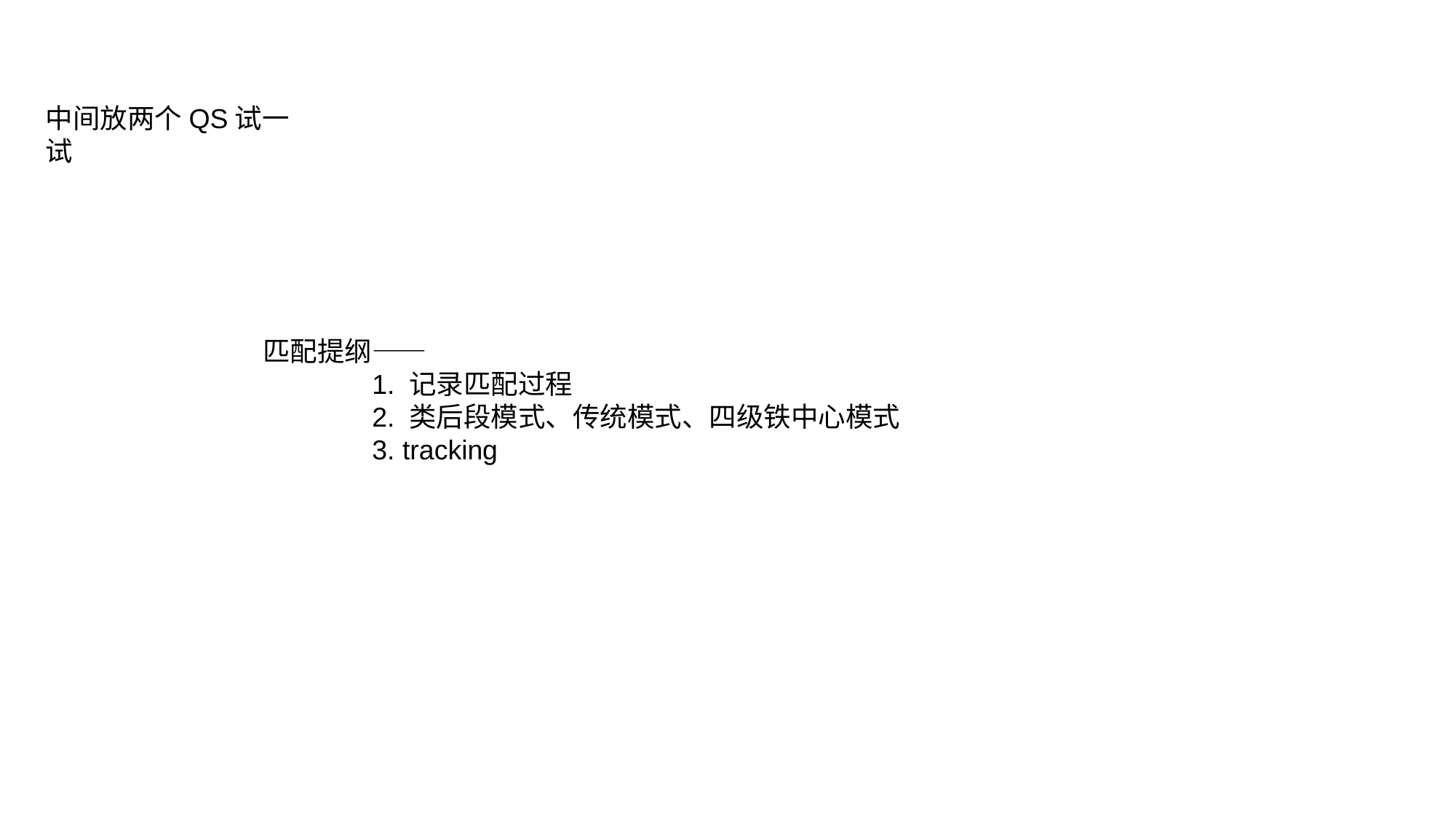

中间放两个QS试一试
匹配提纲——
	1. 记录匹配过程
	2. 类后段模式、传统模式、四级铁中心模式
	3. tracking